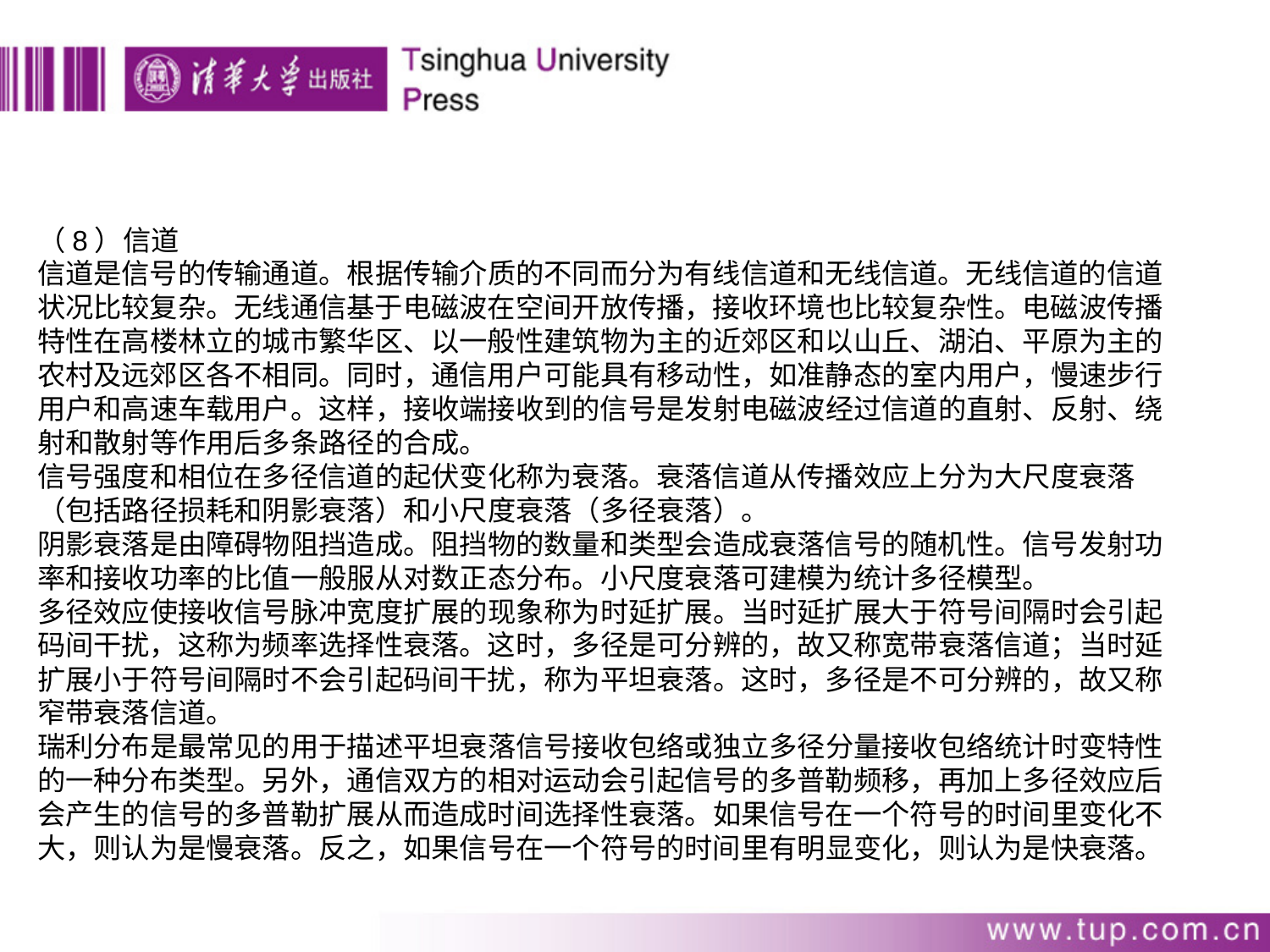

（8）信道
信道是信号的传输通道。根据传输介质的不同而分为有线信道和无线信道。无线信道的信道状况比较复杂。无线通信基于电磁波在空间开放传播，接收环境也比较复杂性。电磁波传播特性在高楼林立的城市繁华区、以一般性建筑物为主的近郊区和以山丘、湖泊、平原为主的农村及远郊区各不相同。同时，通信用户可能具有移动性，如准静态的室内用户，慢速步行用户和高速车载用户。这样，接收端接收到的信号是发射电磁波经过信道的直射、反射、绕射和散射等作用后多条路径的合成。
信号强度和相位在多径信道的起伏变化称为衰落。衰落信道从传播效应上分为大尺度衰落（包括路径损耗和阴影衰落）和小尺度衰落（多径衰落）。
阴影衰落是由障碍物阻挡造成。阻挡物的数量和类型会造成衰落信号的随机性。信号发射功率和接收功率的比值一般服从对数正态分布。小尺度衰落可建模为统计多径模型。
多径效应使接收信号脉冲宽度扩展的现象称为时延扩展。当时延扩展大于符号间隔时会引起码间干扰，这称为频率选择性衰落。这时，多径是可分辨的，故又称宽带衰落信道；当时延扩展小于符号间隔时不会引起码间干扰，称为平坦衰落。这时，多径是不可分辨的，故又称窄带衰落信道。
瑞利分布是最常见的用于描述平坦衰落信号接收包络或独立多径分量接收包络统计时变特性的一种分布类型。另外，通信双方的相对运动会引起信号的多普勒频移，再加上多径效应后会产生的信号的多普勒扩展从而造成时间选择性衰落。如果信号在一个符号的时间里变化不大，则认为是慢衰落。反之，如果信号在一个符号的时间里有明显变化，则认为是快衰落。